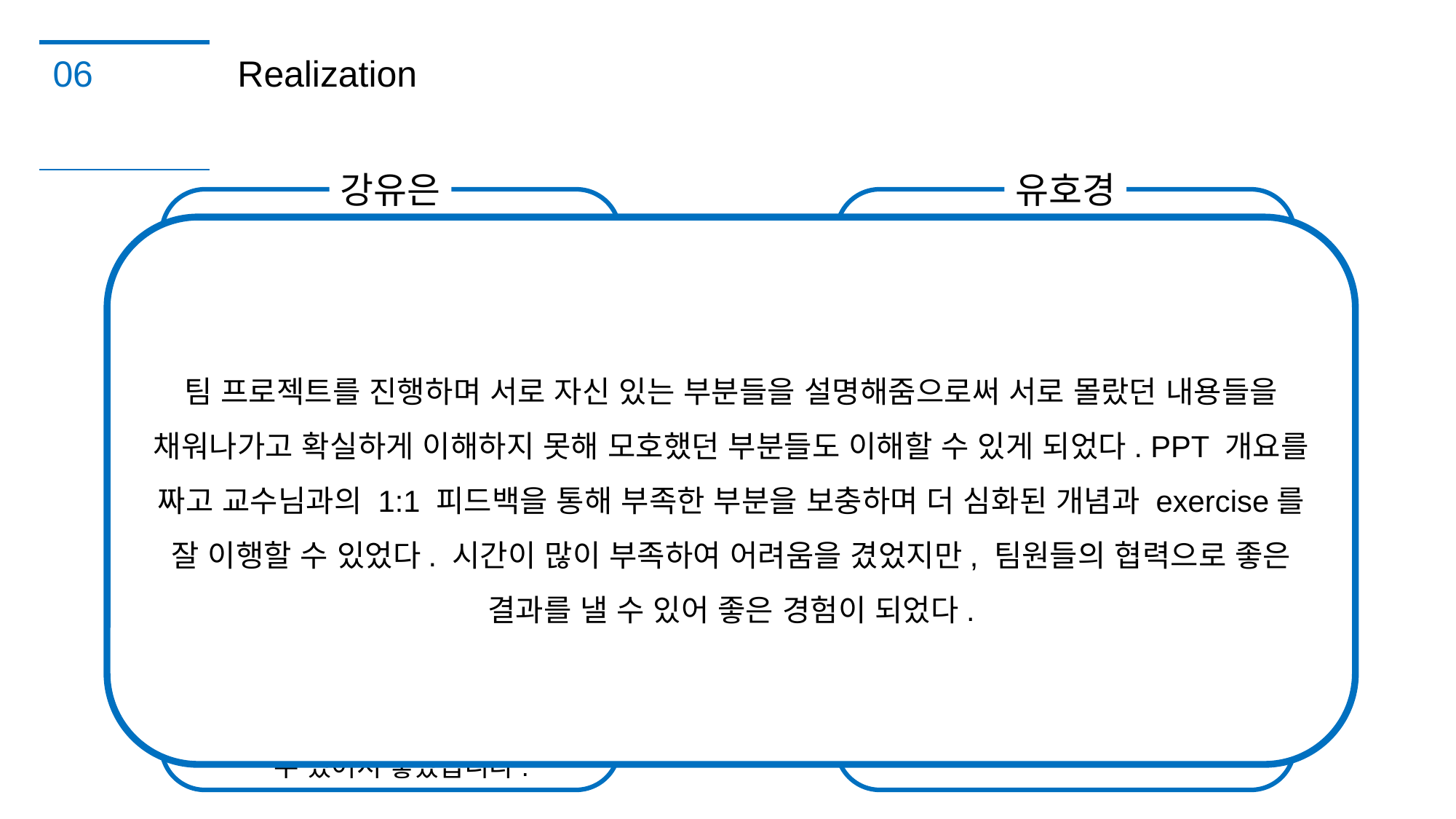

06
Realization
강유은

처음 배우는 분야라 많이 힘들었는데,
팀 프로젝트를 하며 잘 이해되지
않았던 부분들이 정리되었다.
새로운 경험을 하게 된 좋은 기회였다.
유호경

처음엔 영어단어 투성이라 수업 내용을
따라잡기 어려웠는데 차차 반복하면서
이해하게 되었고, 팀 활동을 하면서
 내용을 더 깊이 알 수 있게 되었다.
팀 프로젝트를 진행하며 서로 자신 있는 부분들을 설명해줌으로써 서로 몰랐던 내용들을 채워나가고 확실하게 이해하지 못해 모호했던 부분들도 이해할 수 있게 되었다. PPT 개요를 짜고 교수님과의 1:1 피드백을 통해 부족한 부분을 보충하며 더 심화된 개념과 exercise를 잘 이행할 수 있었다. 시간이 많이 부족하여 어려움을 겼었지만, 팀원들의 협력으로 좋은 결과를 낼 수 있어 좋은 경험이 되었다.
윤기성

학기 중에 프로그래밍에 대해서만
배워서 네트워크나 하드웨어
아키텍쳐의 구조에 대해서 이번 여름
집중학기를 통해서 배울 수 있었습니다.
마지막 주에 프로젝트를 하면서 2주간
 배운 내용을 다시 기억해내고 활용할
 수 있어서 좋았습니다.
차성훈

IBM트랙을 들으면서 서버에 대한 것과
Unix에 대한 것을 알게 되어
흥미로웠고 앞으로 IBM트랙을 더
신청할 수 있는 계기가 되어서 좋았다.